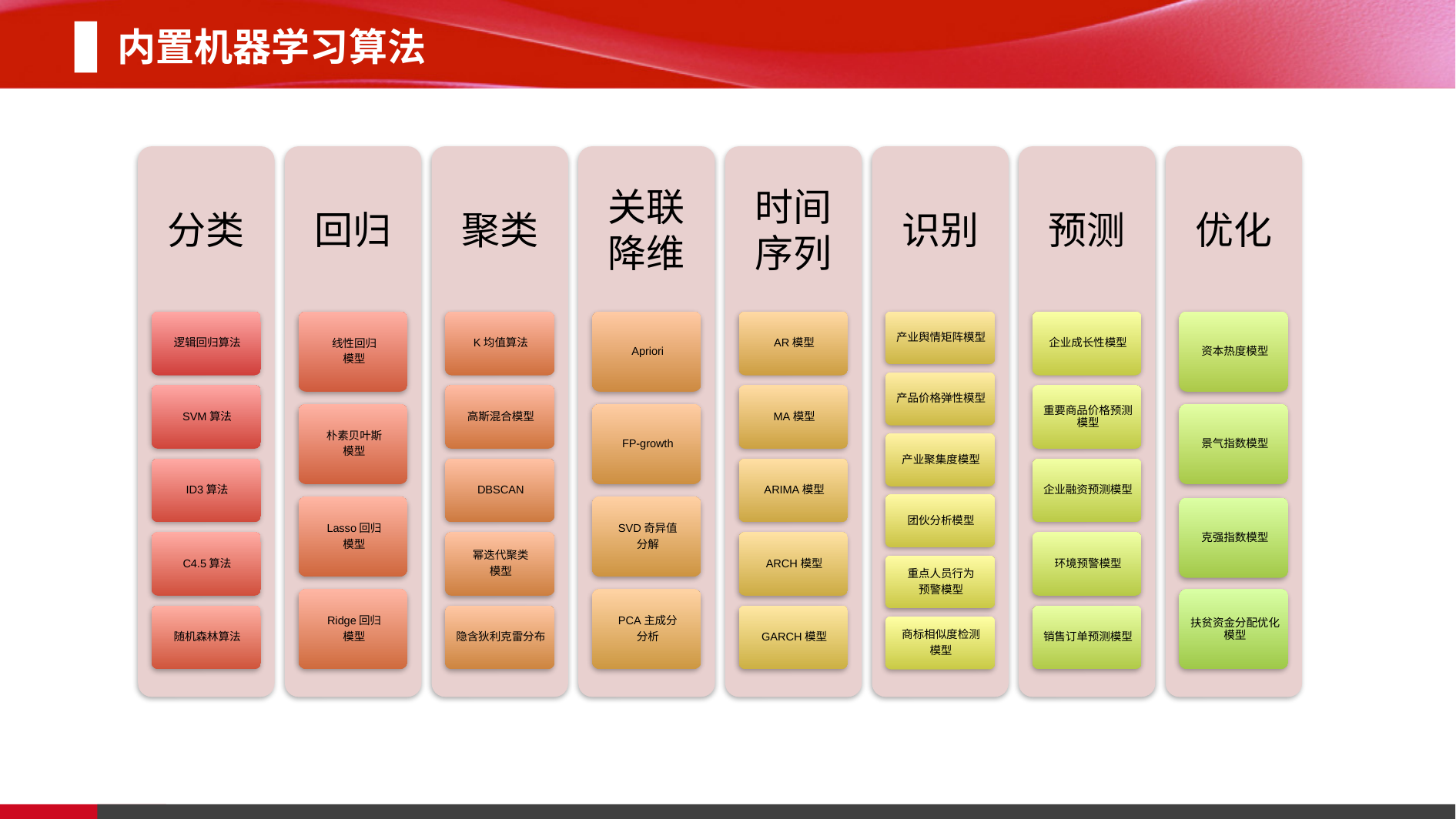

内置机器学习算法

分类
逻辑回归算法
SVM算法
ID3算法
C4.5算法
随机森林算法
回归
线性回归
模型
朴素贝叶斯
模型
Lasso回归
模型
Ridge回归
模型
聚类
K均值算法
高斯混合模型
DBSCAN
幂迭代聚类
模型
隐含狄利克雷分布
关联
降维
Apriori
FP-growth
SVD奇异值
分解
PCA主成分
分析
时间
序列
AR模型
MA模型
ARIMA模型
ARCH模型
GARCH模型
识别
产业舆情矩阵模型
产品价格弹性模型
产业聚集度模型
团伙分析模型
重点人员行为
预警模型
商标相似度检测
模型
预测
企业成长性模型
重要商品价格预测模型
企业融资预测模型
环境预警模型
销售订单预测模型
优化
资本热度模型
景气指数模型
克强指数模型
扶贫资金分配优化模型